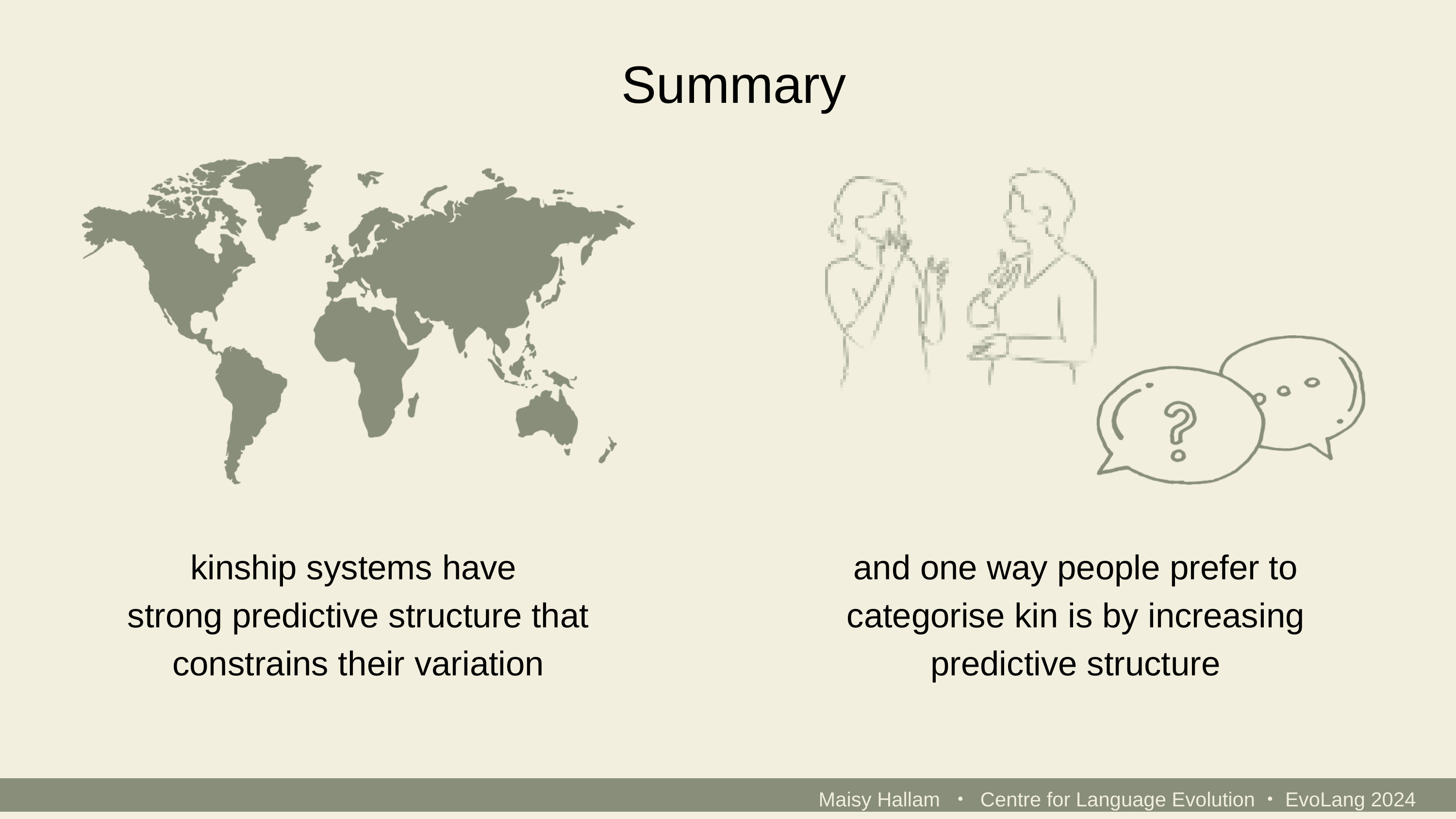

Summary

kinship systems have
strong predictive structure that constrains their variation
and one way people prefer to categorise kin is by increasing predictive structure

Maisy Hallam ・ Centre for Language Evolution・EvoLang 2024